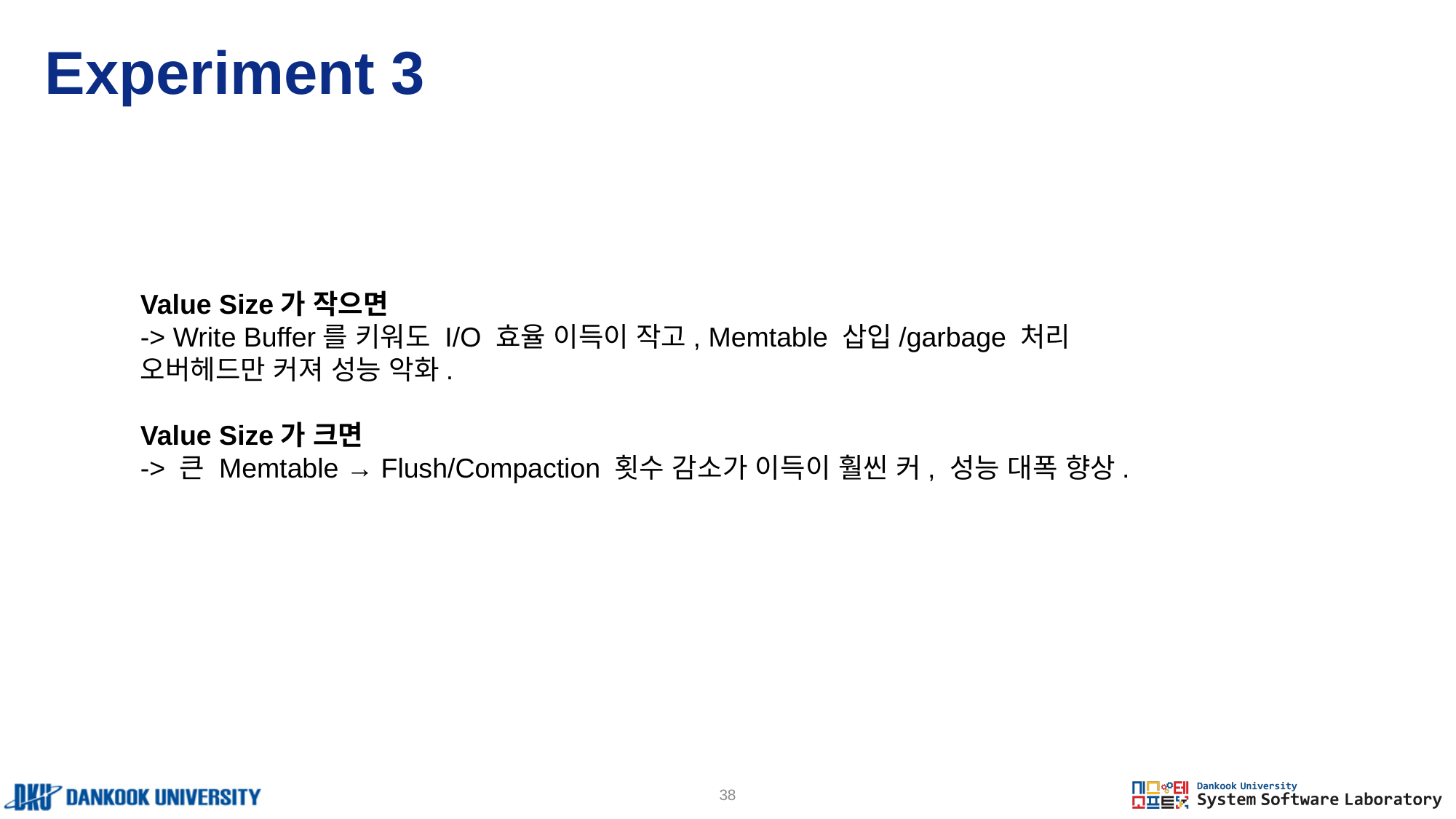

# Experiment 3
Value Size가 작으면
-> Write Buffer를 키워도 I/O 효율 이득이 작고, Memtable 삽입/garbage 처리 오버헤드만 커져 성능 악화.

Value Size가 크면
-> 큰 Memtable → Flush/Compaction 횟수 감소가 이득이 훨씬 커, 성능 대폭 향상.
38